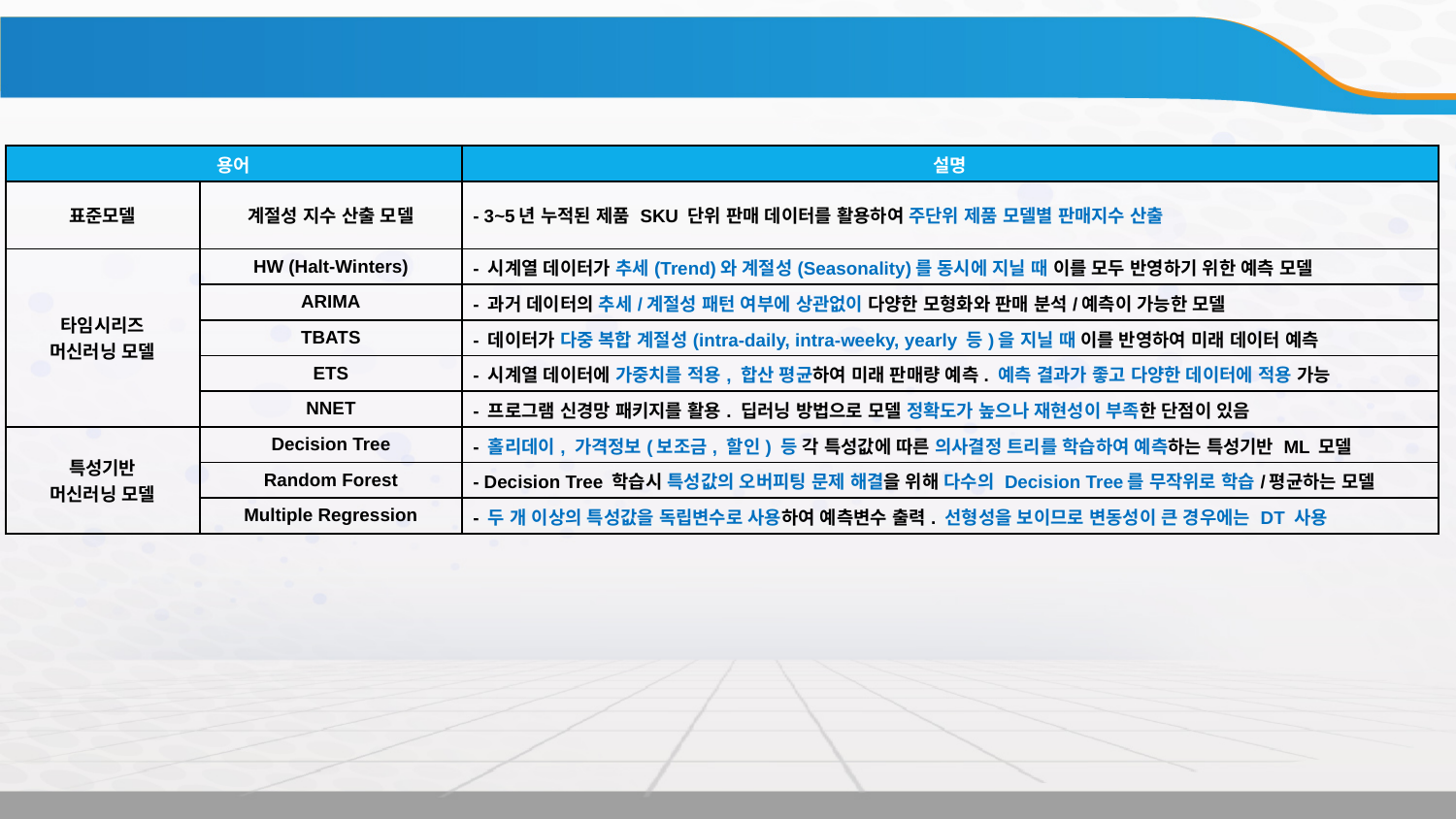

참고. 머신러닝 적용 포인트
| 용어 |  | 설명 |
| --- | --- | --- |
| 표준모델 | 계절성 지수 산출 모델 | - 3~5년 누적된 제품 SKU 단위 판매 데이터를 활용하여 주단위 제품 모델별 판매지수 산출 |
| 타임시리즈 머신러닝 모델 | HW (Halt-Winters) | - 시계열 데이터가 추세(Trend)와 계절성(Seasonality)를 동시에 지닐 때 이를 모두 반영하기 위한 예측 모델 |
|  | ARIMA | - 과거 데이터의 추세/계절성 패턴 여부에 상관없이 다양한 모형화와 판매 분석/예측이 가능한 모델 |
|  | TBATS | - 데이터가 다중 복합 계절성(intra-daily, intra-weeky, yearly 등)을 지닐 때 이를 반영하여 미래 데이터 예측 |
|  | ETS | - 시계열 데이터에 가중치를 적용, 합산 평균하여 미래 판매량 예측. 예측 결과가 좋고 다양한 데이터에 적용 가능 |
|  | NNET | - 프로그램 신경망 패키지를 활용. 딥러닝 방법으로 모델 정확도가 높으나 재현성이 부족한 단점이 있음 |
| 특성기반 머신러닝 모델 | Decision Tree | - 홀리데이, 가격정보(보조금, 할인) 등 각 특성값에 따른 의사결정 트리를 학습하여 예측하는 특성기반 ML 모델 |
|  | Random Forest | - Decision Tree 학습시 특성값의 오버피팅 문제 해결을 위해 다수의 Decision Tree를 무작위로 학습/평균하는 모델 |
|  | Multiple Regression | - 두 개 이상의 특성값을 독립변수로 사용하여 예측변수 출력. 선형성을 보이므로 변동성이 큰 경우에는 DT 사용 |